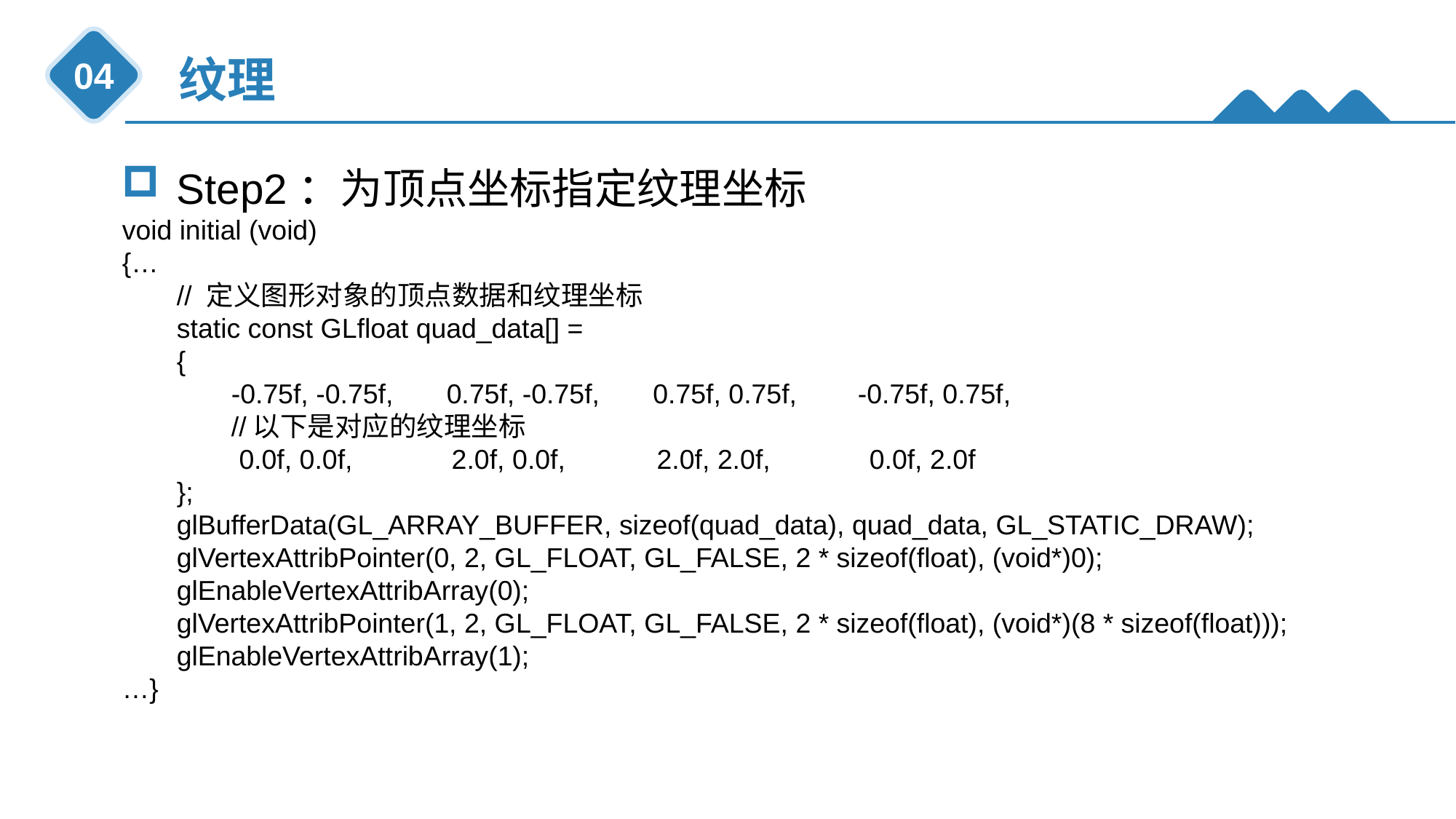

纹理
04

Step2：为顶点坐标指定纹理坐标
void initial (void)
{…
// 定义图形对象的顶点数据和纹理坐标
static const GLfloat quad_data[] =
{
-0.75f, -0.75f,       0.75f, -0.75f,       0.75f, 0.75f,        -0.75f, 0.75f,
//以下是对应的纹理坐标
 0.0f, 0.0f,             2.0f, 0.0f,            2.0f, 2.0f,             0.0f, 2.0f
};
glBufferData(GL_ARRAY_BUFFER, sizeof(quad_data), quad_data, GL_STATIC_DRAW);
glVertexAttribPointer(0, 2, GL_FLOAT, GL_FALSE, 2 * sizeof(float), (void*)0);
glEnableVertexAttribArray(0);
glVertexAttribPointer(1, 2, GL_FLOAT, GL_FALSE, 2 * sizeof(float), (void*)(8 * sizeof(float)));
glEnableVertexAttribArray(1);
…}